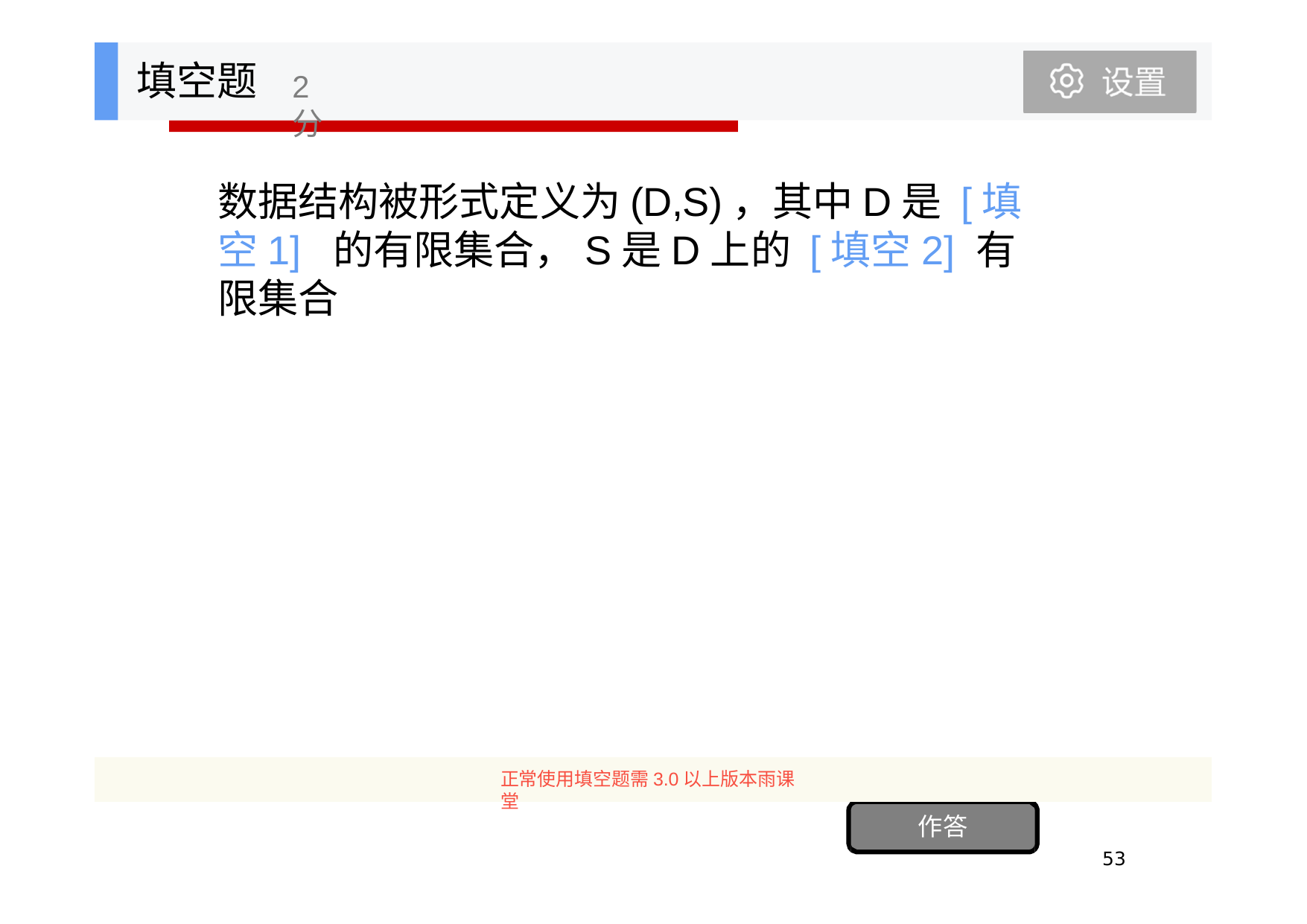

填空题
2分
数据结构被形式定义为(D,S)，其中D是 [填空1]  的有限集合，S是D上的 [填空2] 有限集合

正常使用填空题需3.0以上版本雨课堂

作答
53